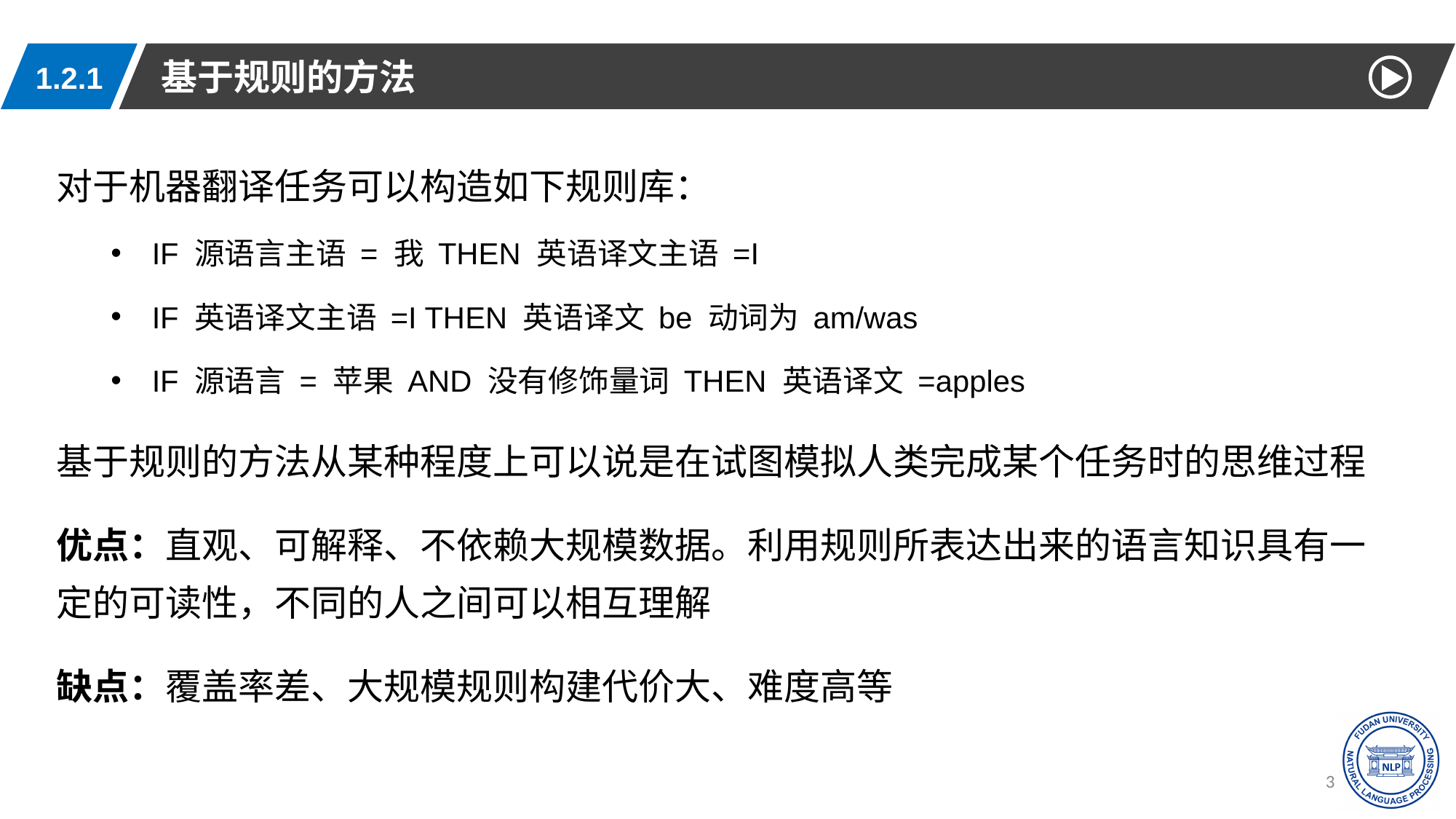

基于规则的方法
1.2.1

对于机器翻译任务可以构造如下规则库：
IF 源语言主语 = 我 THEN 英语译文主语 =I
IF 英语译文主语 =I THEN 英语译文 be 动词为 am/was
IF 源语言 = 苹果 AND 没有修饰量词 THEN 英语译文 =apples
基于规则的方法从某种程度上可以说是在试图模拟人类完成某个任务时的思维过程
优点：直观、可解释、不依赖大规模数据。利用规则所表达出来的语言知识具有一定的可读性，不同的人之间可以相互理解
缺点：覆盖率差、大规模规则构建代价大、难度高等
30